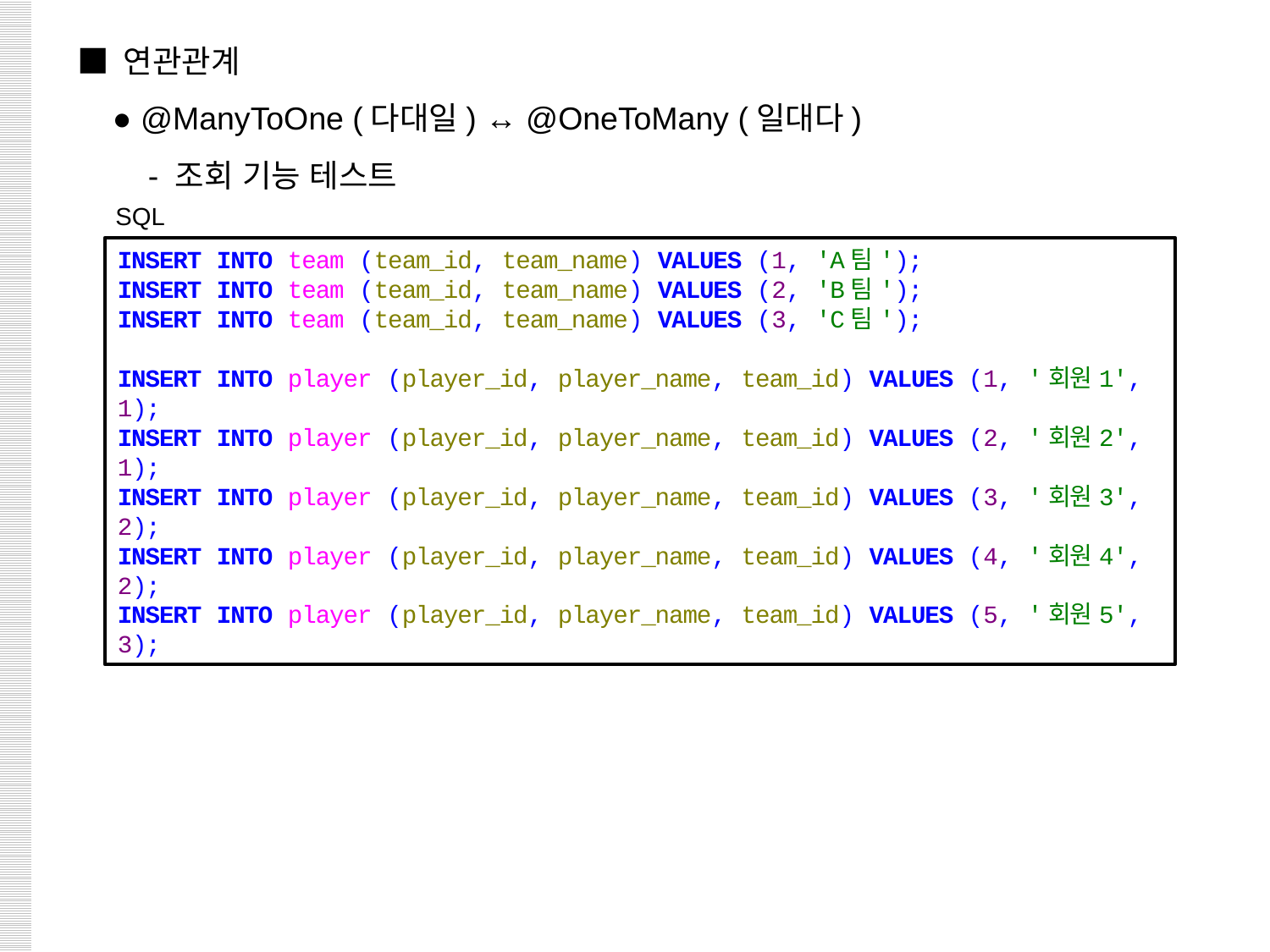

■ 연관관계
    ● @ManyToOne (다대일) ↔ @OneToMany (일대다)
        - 조회 기능 테스트
SQL
INSERT INTO team (team_id, team_name) VALUES (1, 'A팀');
INSERT INTO team (team_id, team_name) VALUES (2, 'B팀');
INSERT INTO team (team_id, team_name) VALUES (3, 'C팀');

INSERT INTO player (player_id, player_name, team_id) VALUES (1, '회원1', 1);
INSERT INTO player (player_id, player_name, team_id) VALUES (2, '회원2', 1);
INSERT INTO player (player_id, player_name, team_id) VALUES (3, '회원3', 2);
INSERT INTO player (player_id, player_name, team_id) VALUES (4, '회원4', 2);
INSERT INTO player (player_id, player_name, team_id) VALUES (5, '회원5', 3);